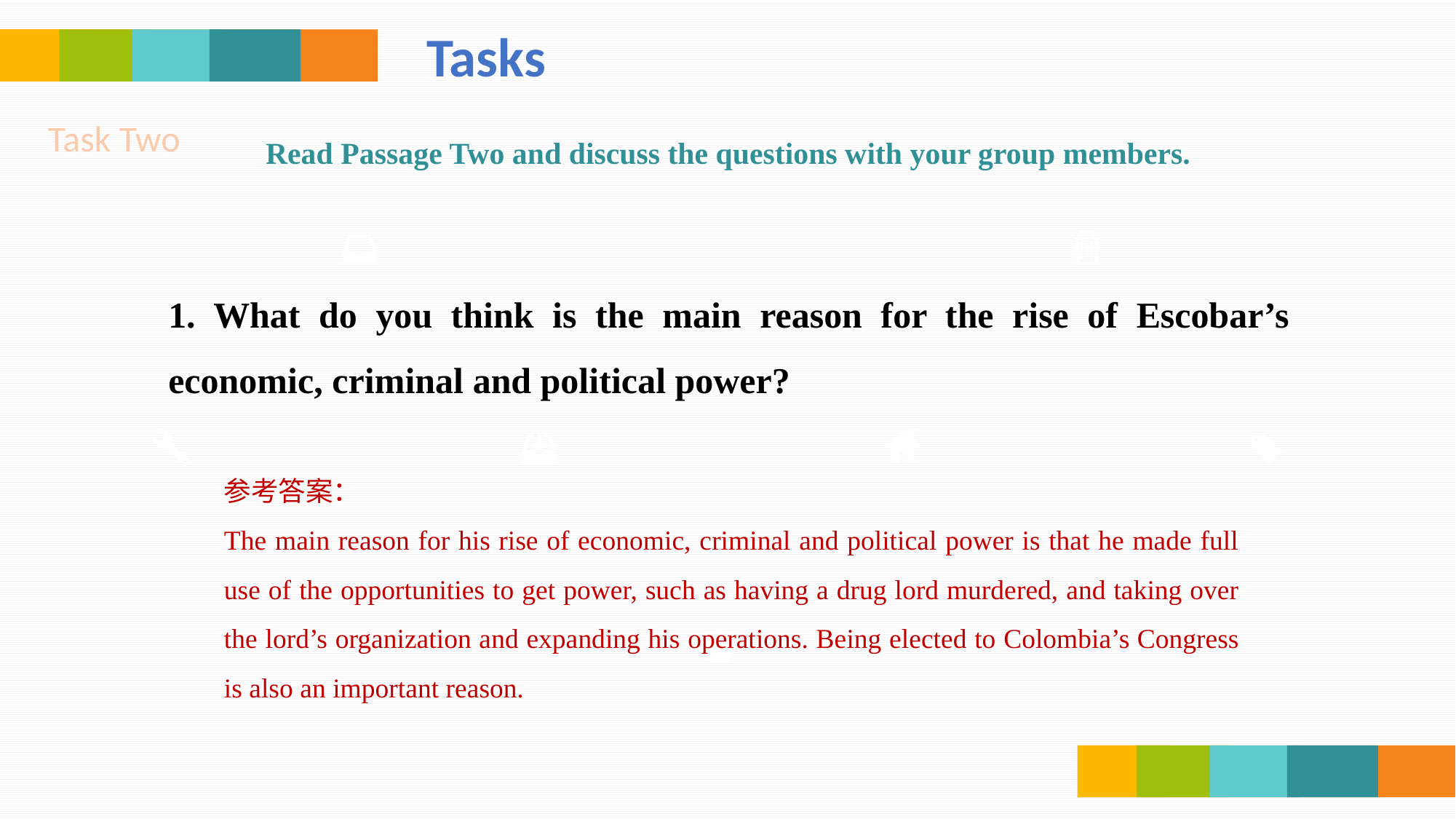

Tasks

Task Two
Read Passage Two and discuss the questions with your group members.

1. What do you think is the main reason for the rise of Escobar’s economic, criminal and political power?

参考答案：
The main reason for his rise of economic, criminal and political power is that he made full use of the opportunities to get power, such as having a drug lord murdered, and taking over the lord’s organization and expanding his operations. Being elected to Colombia’s Congress is also an important reason.